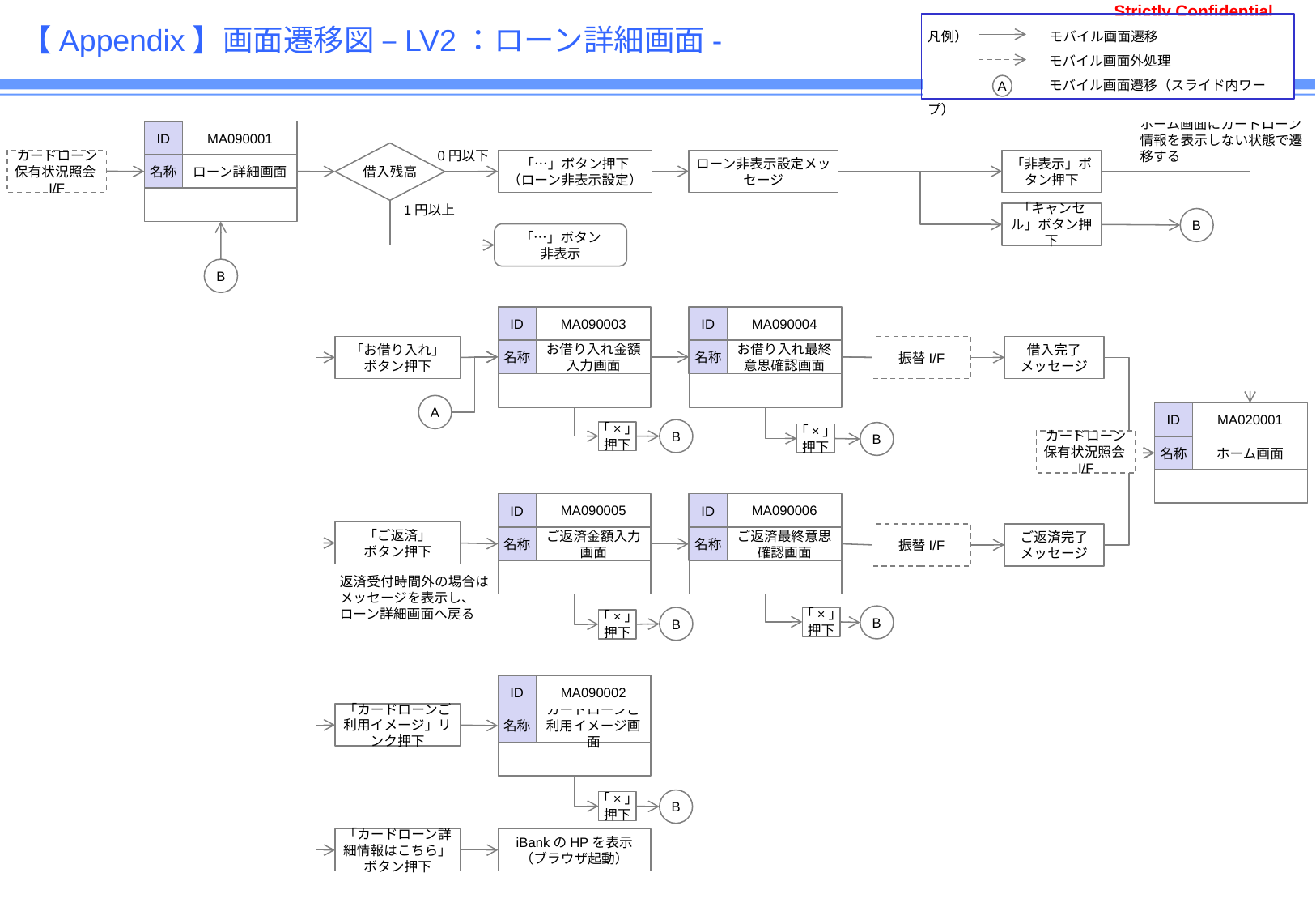

# 【Appendix】画面遷移図 –LV2：ローン詳細画面-

凡例）　　　　　　モバイル画面遷移
	モバイル画面外処理
	モバイル画面遷移（スライド内ワープ）
A
ホーム画面にカードローン情報を表示しない状態で遷移する
ID
MA090001
ローン詳細画面
名称

0円以下
借入残高
カードローン保有状況照会I/F
「…」ボタン押下（ローン非表示設定）
ローン非表示設定メッセージ
「非表示」ボタン押下
1円以上
「キャンセル」ボタン押下
B
「…」ボタン
非表示
B
ID
MA090003
お借り入れ金額入力画面
名称

ID
MA090004
お借り入れ最終意思確認画面
名称

「お借り入れ」
ボタン押下
振替I/F
借入完了
メッセージ
A
ID
MA020001
ホーム画面
名称

B
「×」
押下
B
「×」
押下
カードローン保有状況照会I/F
ID
MA090005
ご返済金額入力画面
名称

ID
MA090006
ご返済最終意思確認画面
名称

「ご返済」
ボタン押下
振替I/F
ご返済完了
メッセージ
返済受付時間外の場合はメッセージを表示し、ローン詳細画面へ戻る
B
B
「×」
押下
「×」
押下
ID
MA090002
カードローンご利用イメージ画面
名称

「カードローンご利用イメージ」リンク押下
B
「×」
押下
「カードローン詳細情報はこちら」ボタン押下
iBankのHPを表示
（ブラウザ起動）